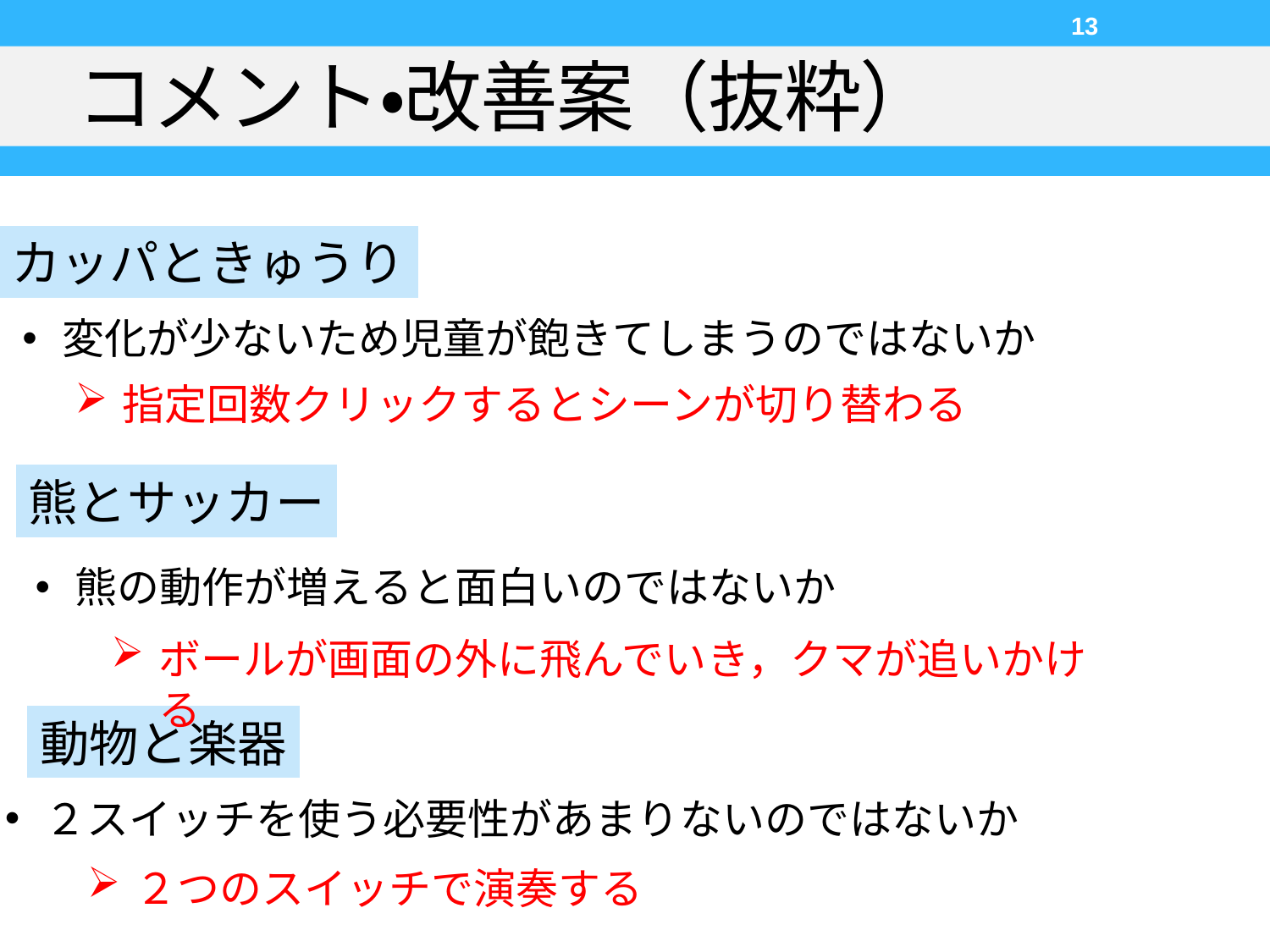

13
# コメント・改善案（抜粋）
カッパときゅうり
変化が少ないため児童が飽きてしまうのではないか
指定回数クリックするとシーンが切り替わる
熊とサッカー
熊の動作が増えると面白いのではないか
ボールが画面の外に飛んでいき，クマが追いかける
動物と楽器
２スイッチを使う必要性があまりないのではないか
２つのスイッチで演奏する